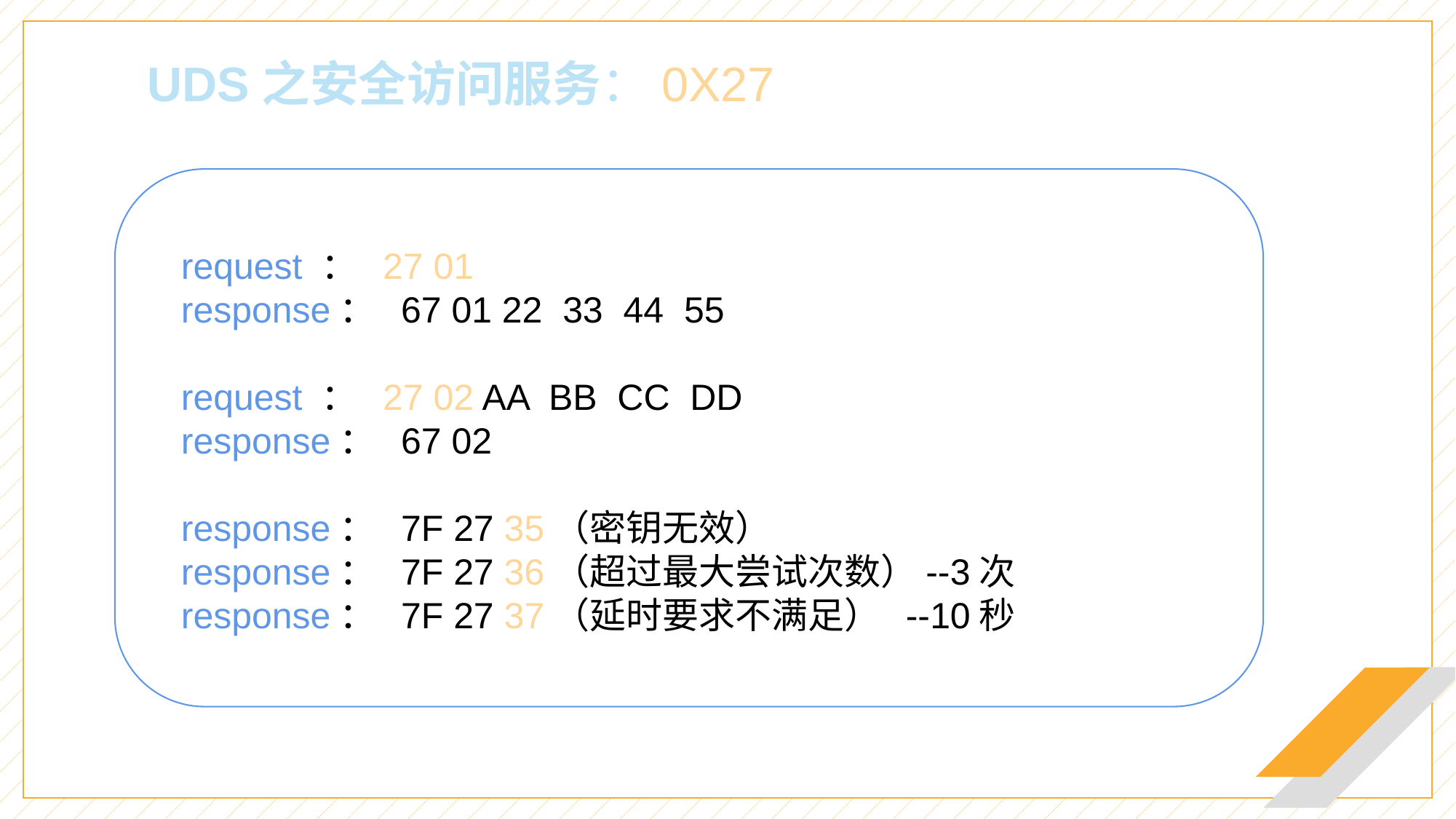

UDS之安全访问服务：0X27

request ：  27 01
response：  67 01 22  33  44  55

request ：  27 02 AA  BB  CC  DD
response：  67 02

response：  7F 27 35（密钥无效）
response：  7F 27 36（超过最大尝试次数）--3次
response：  7F 27 37（延时要求不满足）  --10秒